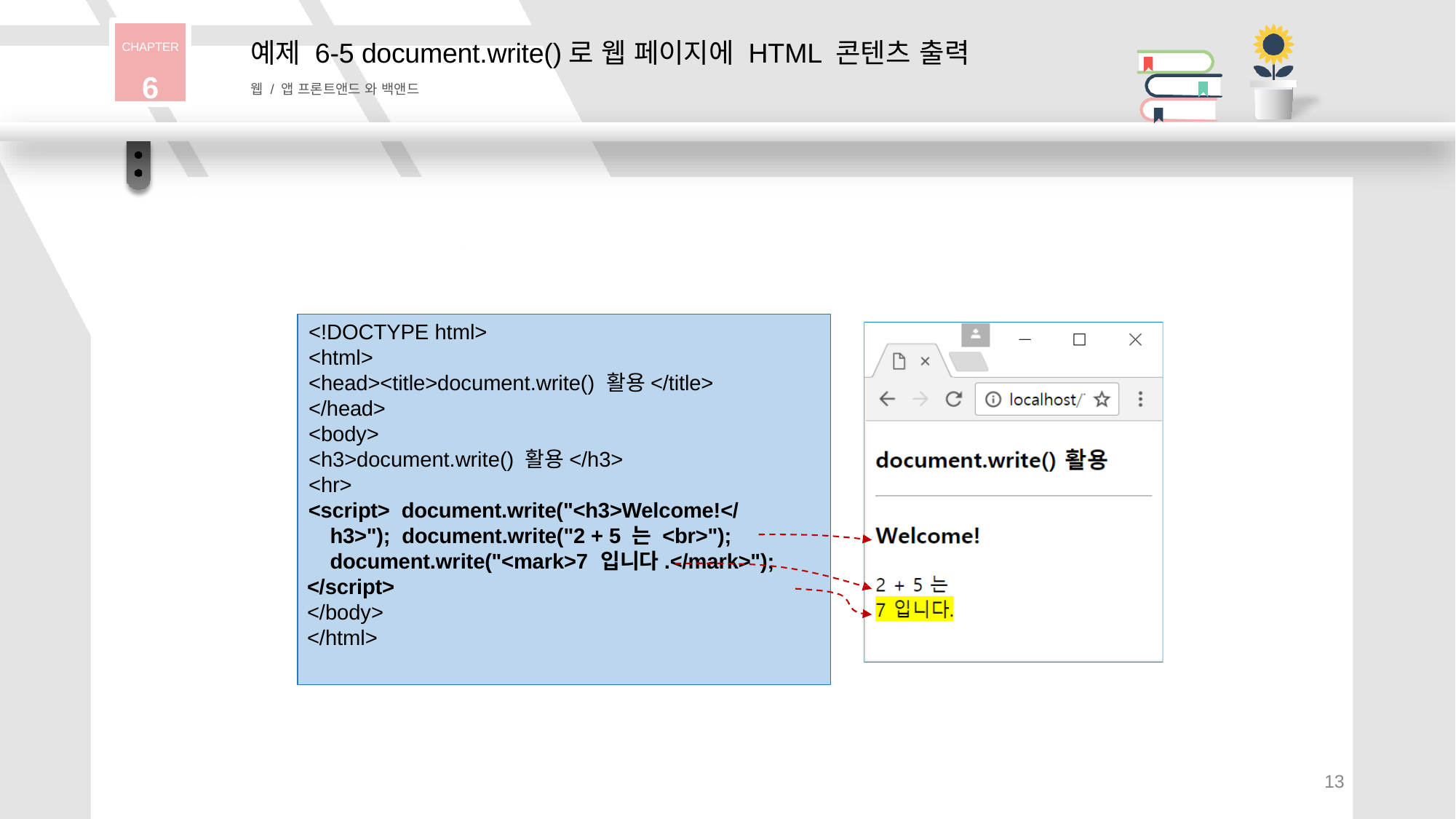

CHAPTER

6

# 예제 6-5 document.write()로 웹 페이지에 HTML 콘텐츠 출력

웹 / 앱 프론트앤드 와 백앤드

<!DOCTYPE html>
<html>
<head><title>document.write() 활용</title>
</head>
<body>
<h3>document.write() 활용</h3>
<hr>
<script>  document.write("<h3>Welcome!</h3>");  document.write("2 + 5 는 <br>");  document.write("<mark>7 입니다.</mark>");
</script>
</body>
</html>

13